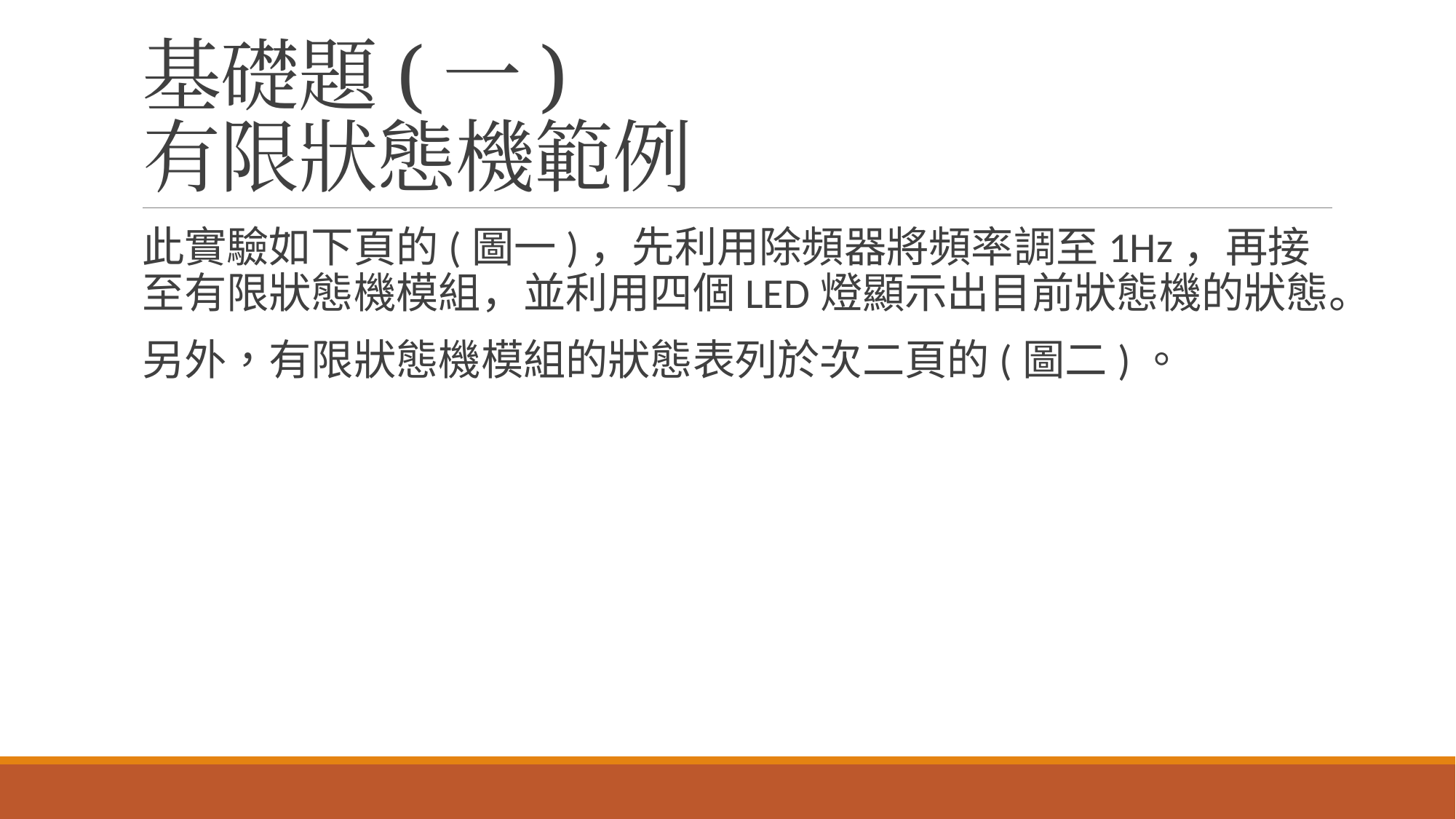

# 基礎題(一) 有限狀態機範例
此實驗如下頁的(圖一)，先利用除頻器將頻率調至1Hz，再接至有限狀態機模組，並利用四個LED燈顯示出目前狀態機的狀態。
另外，有限狀態機模組的狀態表列於次二頁的(圖二)。